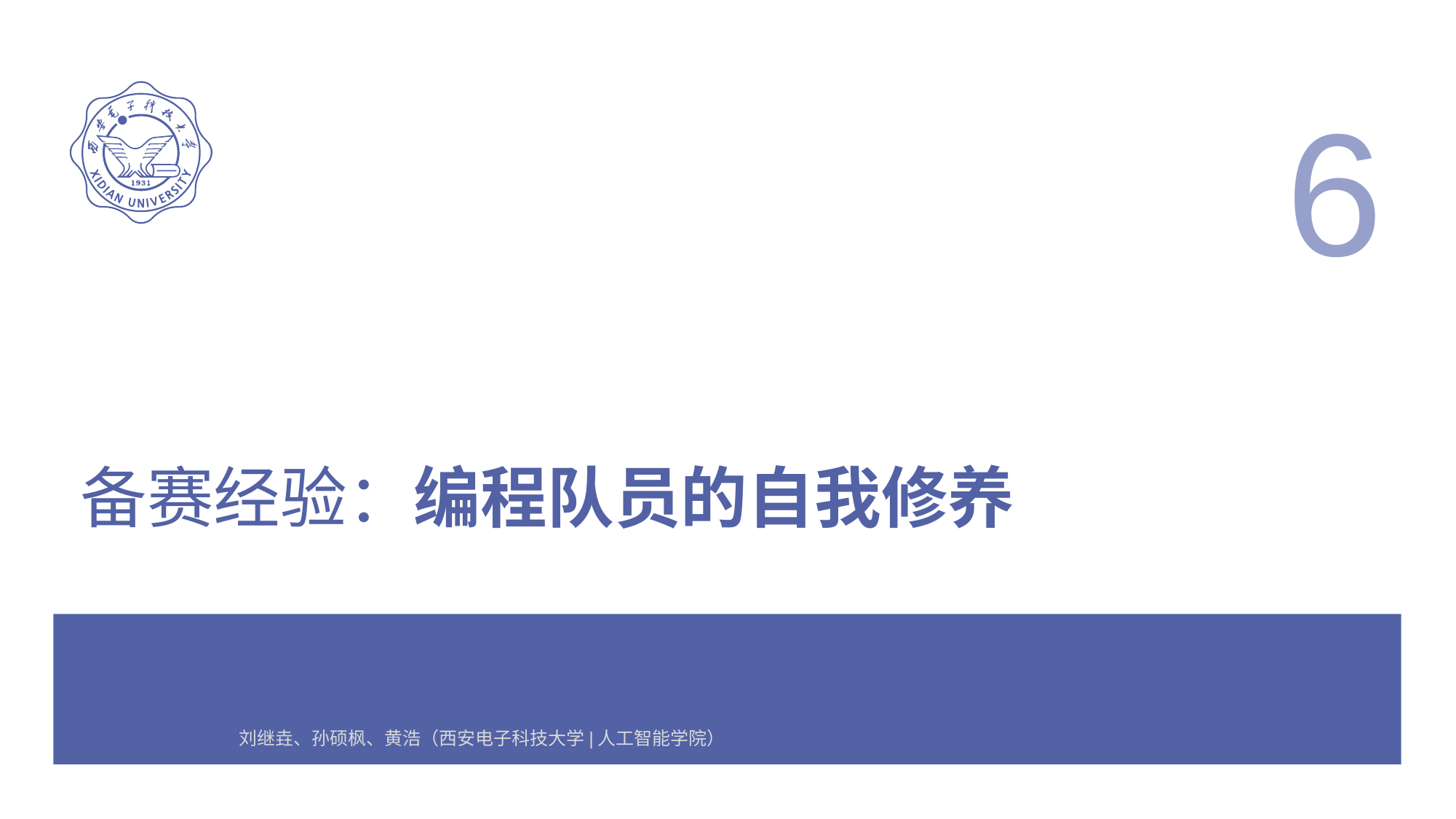

6
# 备赛经验：编程队员的自我修养
刘继垚、孙硕枫、黄浩（西安电子科技大学|人工智能学院）